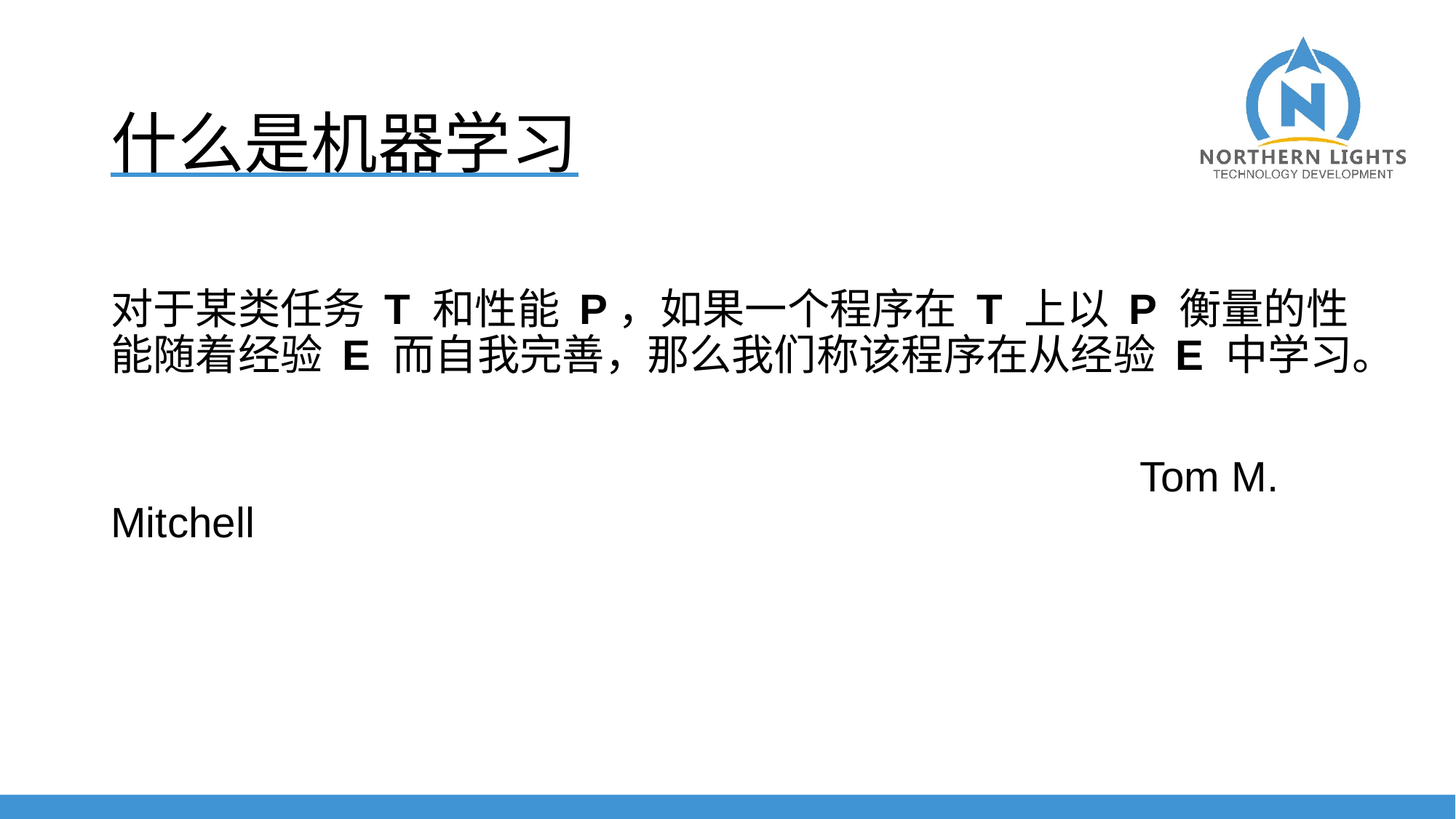

# 什么是机器学习
对于某类任务 T 和性能 P，如果一个程序在 T 上以 P 衡量的性能随着经验 E 而自我完善，那么我们称该程序在从经验 E 中学习。

                                                                                       Tom M. Mitchell